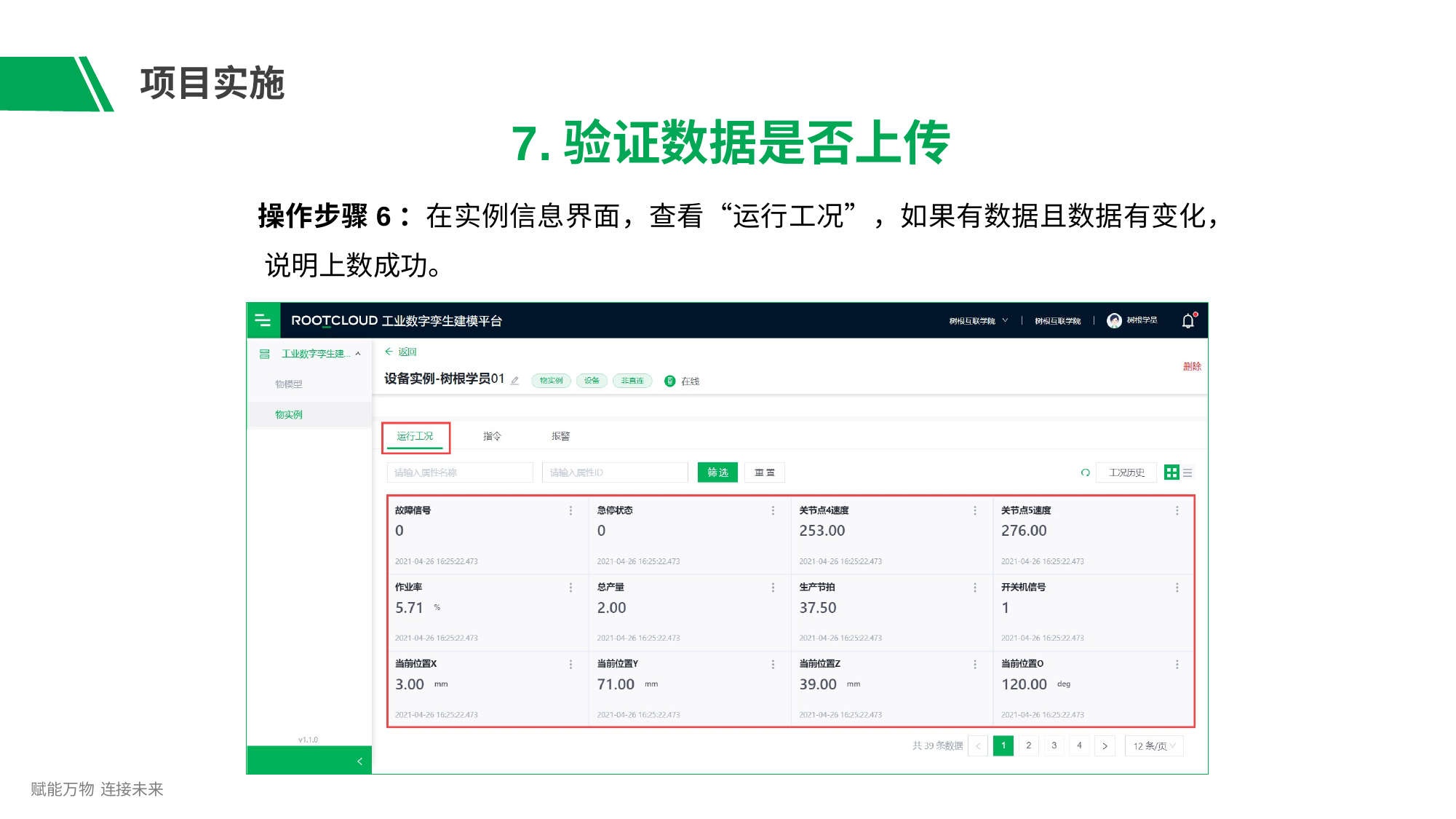

# 项目实施
7.验证数据是否上传
操作步骤6：在实例信息界面，查看“运行工况”，如果有数据且数据有变化， 说明上数成功。

赋能万物 连接未来